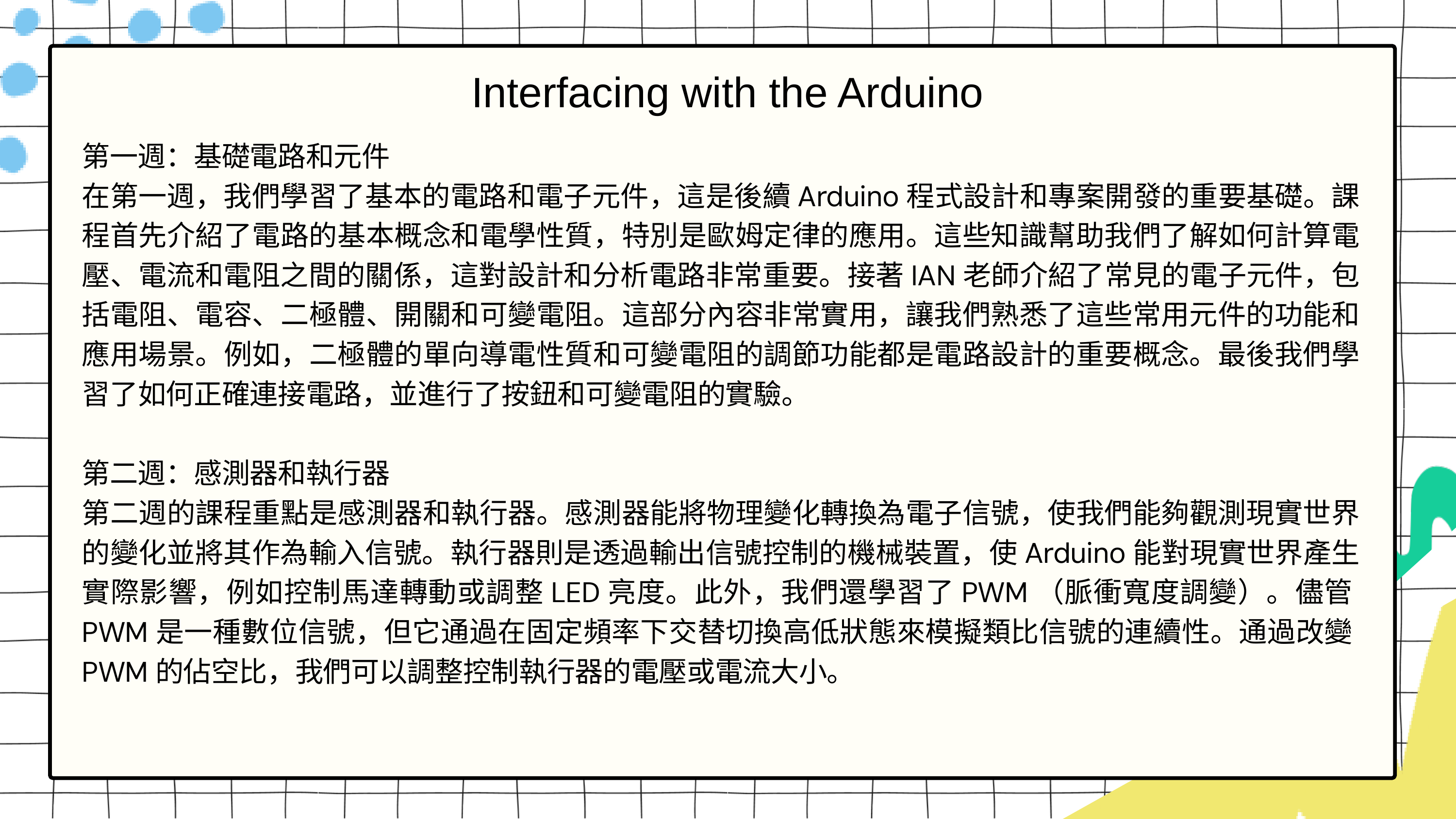

Interfacing with the Arduino

第一週：基礎電路和元件
在第一週，我們學習了基本的電路和電子元件，這是後續Arduino程式設計和專案開發的重要基礎。課程首先介紹了電路的基本概念和電學性質，特別是歐姆定律的應用。這些知識幫助我們了解如何計算電壓、電流和電阻之間的關係，這對設計和分析電路非常重要。接著IAN老師介紹了常見的電子元件，包括電阻、電容、二極體、開關和可變電阻。這部分內容非常實用，讓我們熟悉了這些常用元件的功能和應用場景。例如，二極體的單向導電性質和可變電阻的調節功能都是電路設計的重要概念。最後我們學習了如何正確連接電路，並進行了按鈕和可變電阻的實驗。

第二週：感測器和執行器
第二週的課程重點是感測器和執行器。感測器能將物理變化轉換為電子信號，使我們能夠觀測現實世界的變化並將其作為輸入信號。執行器則是透過輸出信號控制的機械裝置，使Arduino能對現實世界產生實際影響，例如控制馬達轉動或調整LED亮度。此外，我們還學習了PWM（脈衝寬度調變）。儘管PWM是一種數位信號，但它通過在固定頻率下交替切換高低狀態來模擬類比信號的連續性。通過改變PWM的佔空比，我們可以調整控制執行器的電壓或電流大小。